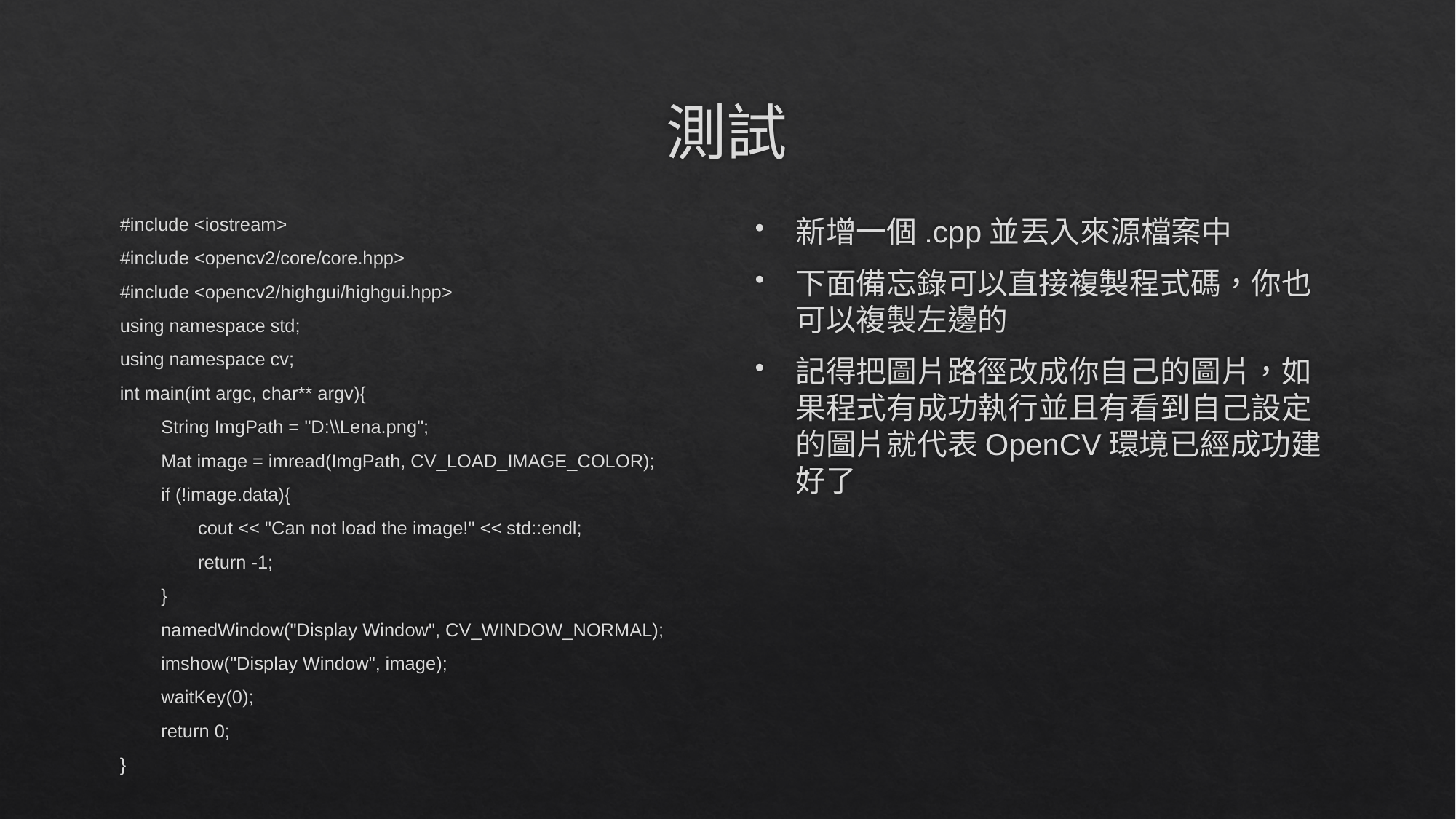

# 測試
#include <iostream>
#include <opencv2/core/core.hpp>
#include <opencv2/highgui/highgui.hpp>
using namespace std;
using namespace cv;
int main(int argc, char** argv){
　　String ImgPath = "D:\\Lena.png";
　　Mat image = imread(ImgPath, CV_LOAD_IMAGE_COLOR);
　　if (!image.data){
　　　　cout << "Can not load the image!" << std::endl;
　　　　return -1;
　　}
　　namedWindow("Display Window", CV_WINDOW_NORMAL);
　　imshow("Display Window", image);
　　waitKey(0);
　　return 0;
}
新增一個.cpp並丟入來源檔案中
下面備忘錄可以直接複製程式碼，你也可以複製左邊的
記得把圖片路徑改成你自己的圖片，如果程式有成功執行並且有看到自己設定的圖片就代表OpenCV環境已經成功建好了